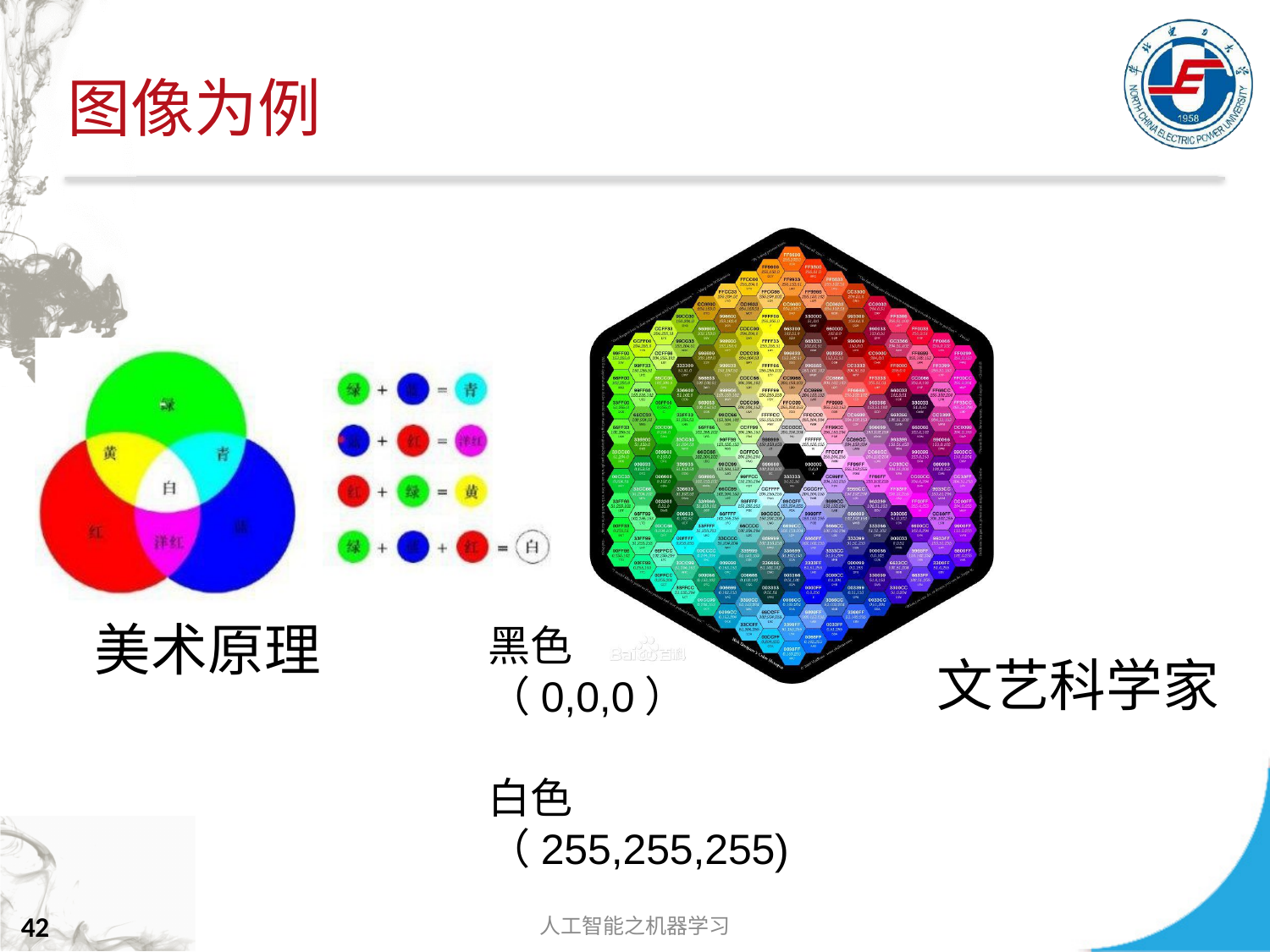

# 图像为例

美术原理
黑色
（0,0,0）

白色
（255,255,255)
文艺科学家
人工智能之机器学习
42